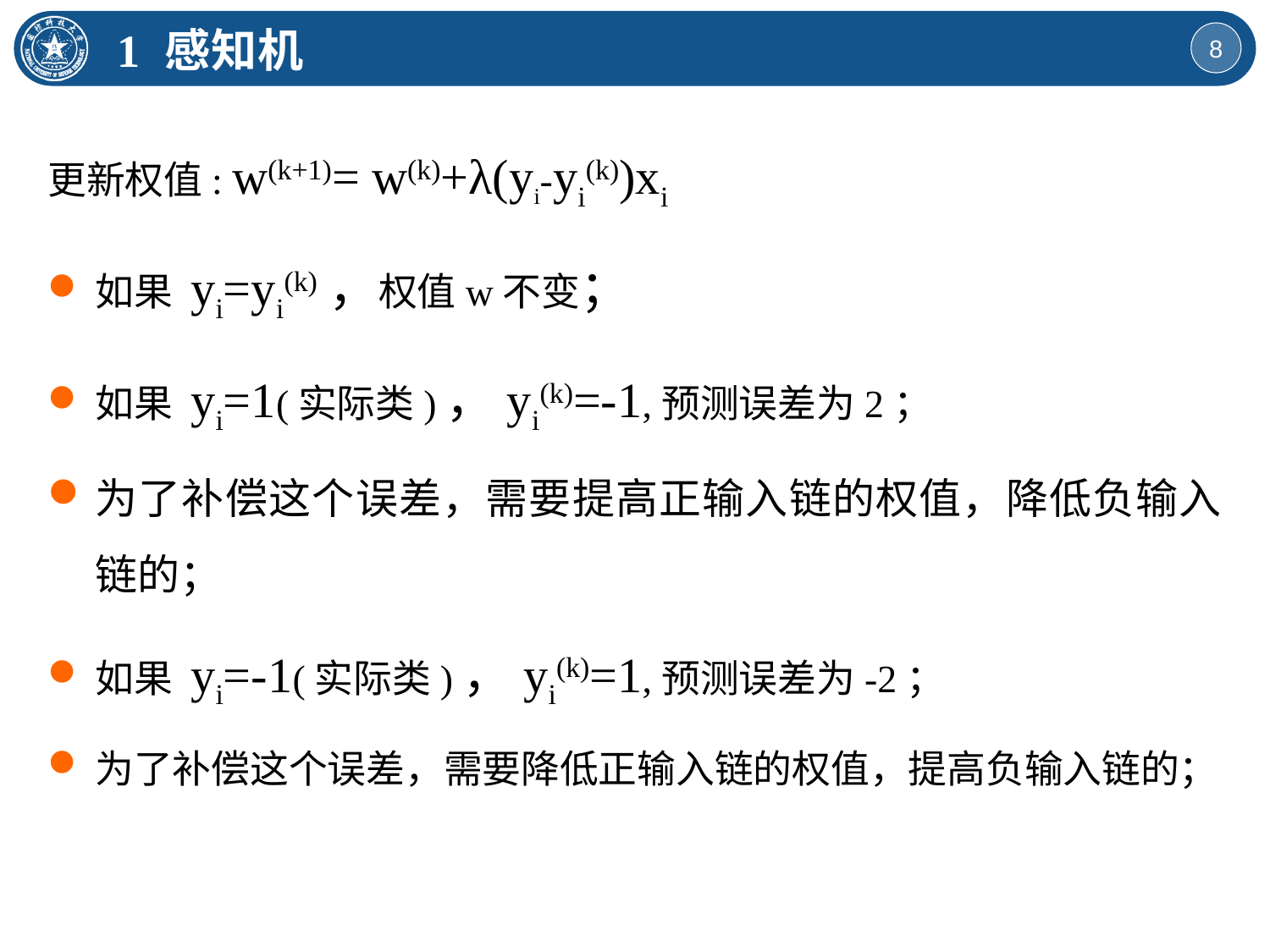

1 感知机
更新权值: w(k+1)= w(k)+λ(yi-yi(k))xi
如果 yi=yi(k)，权值w不变；
如果 yi=1(实际类)，yi(k)=-1,预测误差为2；
为了补偿这个误差，需要提高正输入链的权值，降低负输入链的；
如果 yi=-1(实际类)，yi(k)=1,预测误差为-2；
为了补偿这个误差，需要降低正输入链的权值，提高负输入链的；